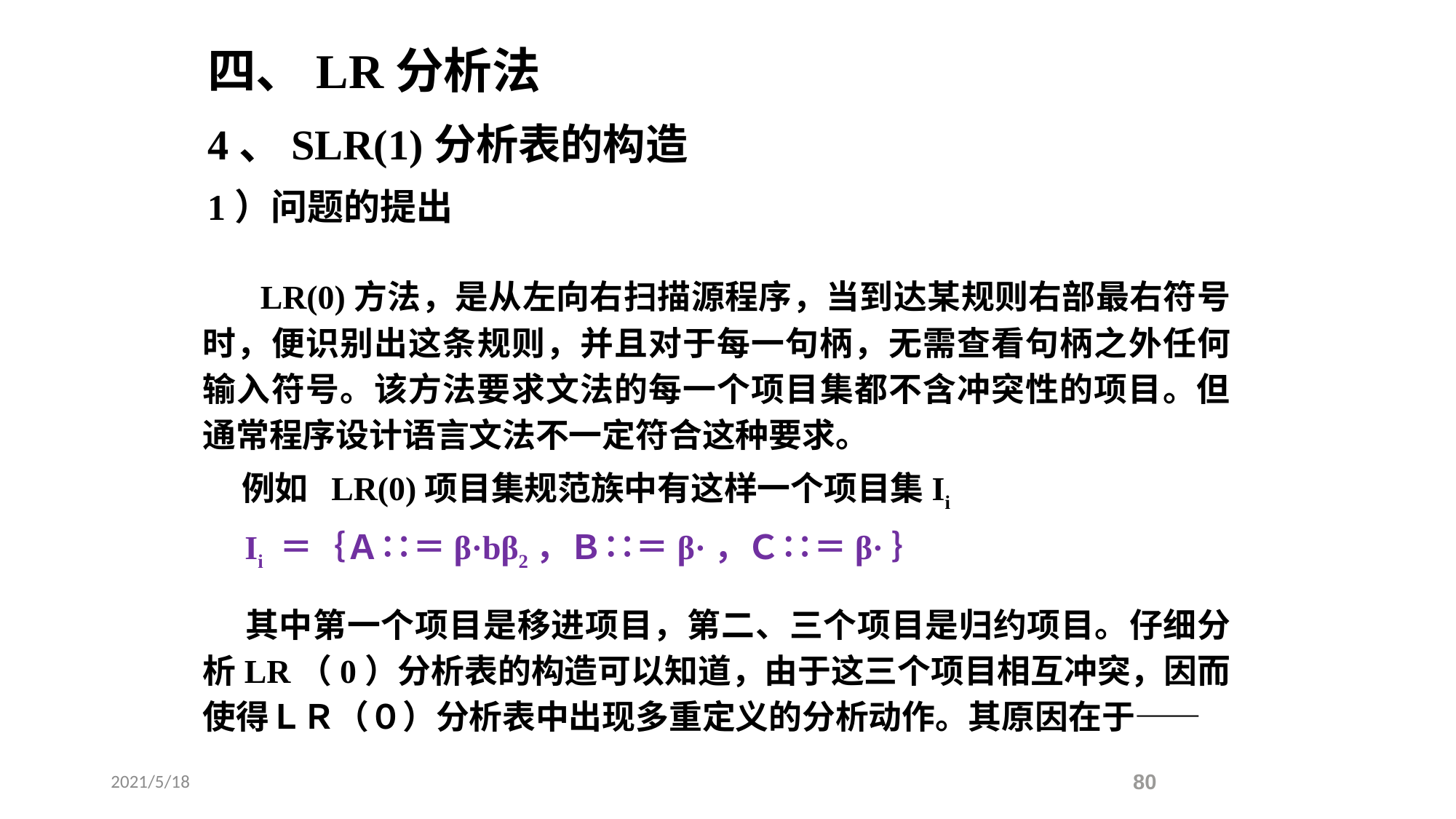

四、LR分析法
4、SLR(1)分析表的构造
1）问题的提出
      LR(0)方法，是从左向右扫描源程序，当到达某规则右部最右符号时，便识别出这条规则，并且对于每一句柄，无需查看句柄之外任何输入符号。该方法要求文法的每一个项目集都不含冲突性的项目。但通常程序设计语言文法不一定符合这种要求。
    例如  LR(0)项目集规范族中有这样一个项目集Ii
     Ii ＝｛Ａ∷＝β·bβ2，Ｂ∷＝β·，Ｃ∷＝β·｝

    其中第一个项目是移进项目，第二、三个项目是归约项目。仔细分析LR（0）分析表的构造可以知道，由于这三个项目相互冲突，因而使得ＬＲ（０）分析表中出现多重定义的分析动作。其原因在于——
2021/5/18
80